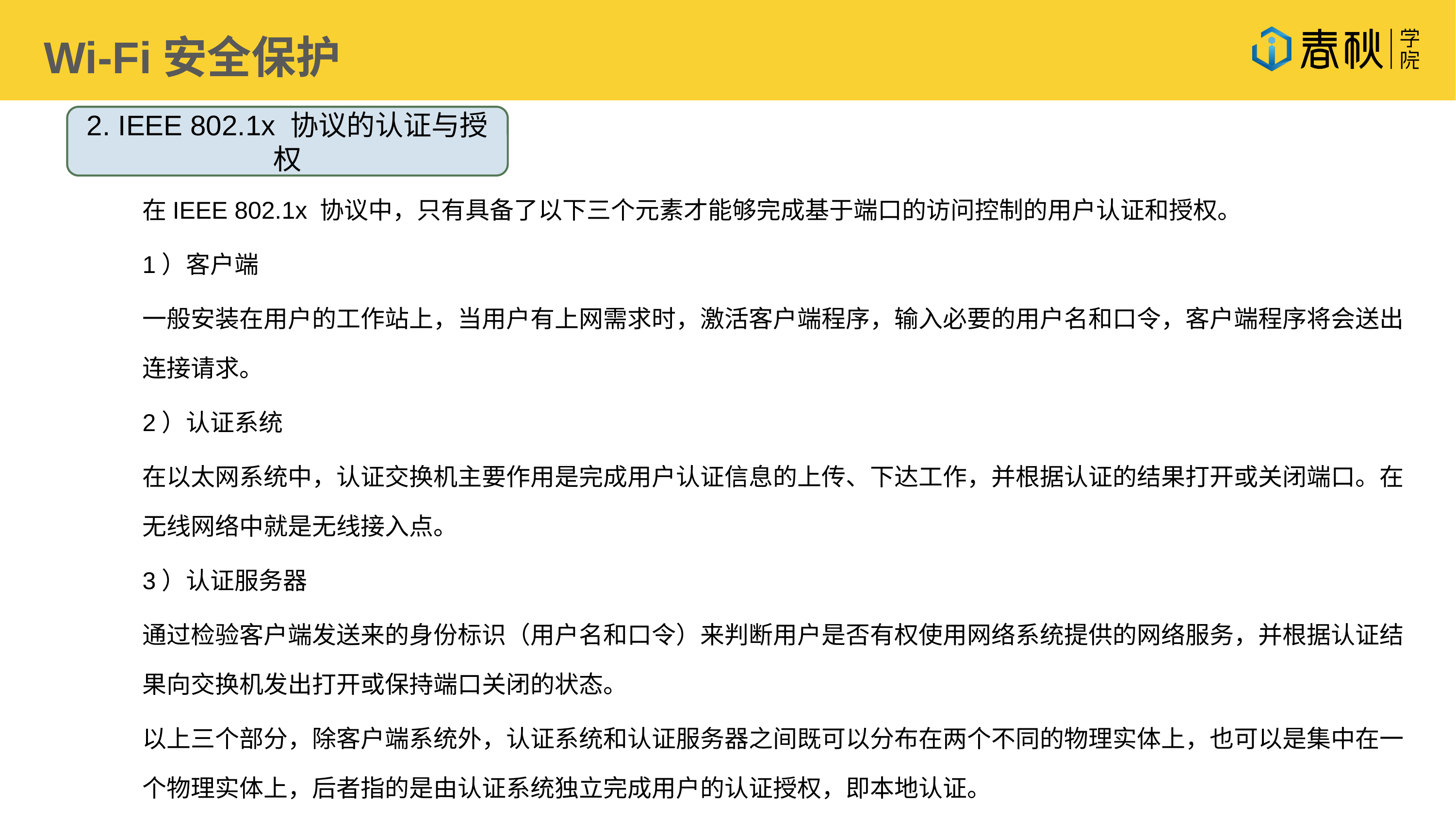

Wi-Fi安全保护
2. IEEE 802.1x 协议的认证与授权
在IEEE 802.1x 协议中，只有具备了以下三个元素才能够完成基于端口的访问控制的用户认证和授权。
1）客户端
一般安装在用户的工作站上，当用户有上网需求时，激活客户端程序，输入必要的用户名和口令，客户端程序将会送出连接请求。
2）认证系统
在以太网系统中，认证交换机主要作用是完成用户认证信息的上传、下达工作，并根据认证的结果打开或关闭端口。在无线网络中就是无线接入点。
3）认证服务器
通过检验客户端发送来的身份标识（用户名和口令）来判断用户是否有权使用网络系统提供的网络服务，并根据认证结果向交换机发出打开或保持端口关闭的状态。
以上三个部分，除客户端系统外，认证系统和认证服务器之间既可以分布在两个不同的物理实体上，也可以是集中在一个物理实体上，后者指的是由认证系统独立完成用户的认证授权，即本地认证。